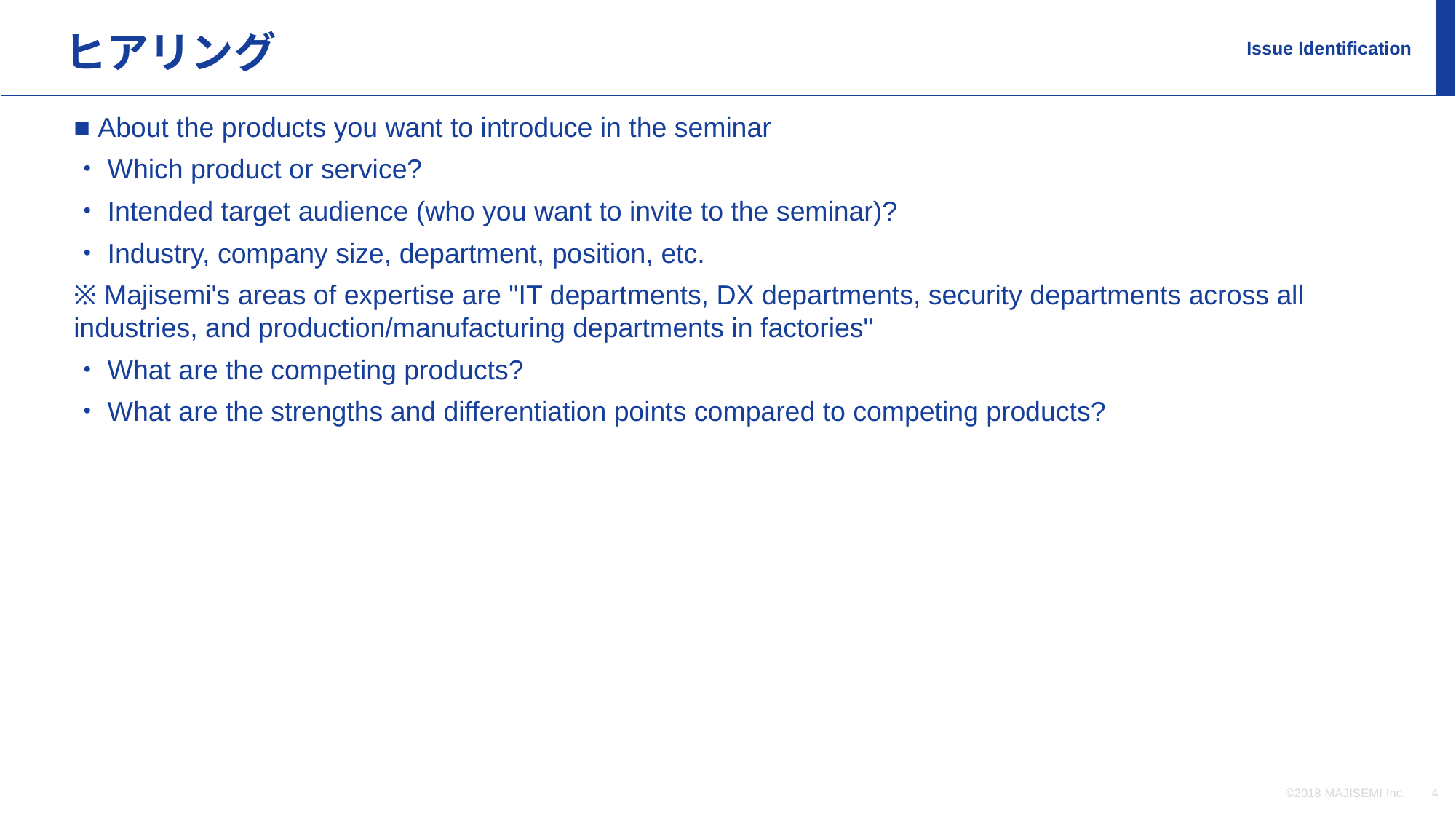

ヒアリング
Issue Identification
■ About the products you want to introduce in the seminar
・Which product or service?
・Intended target audience (who you want to invite to the seminar)?
・Industry, company size, department, position, etc.
※ Majisemi's areas of expertise are "IT departments, DX departments, security departments across all industries, and production/manufacturing departments in factories"
・What are the competing products?
・What are the strengths and differentiation points compared to competing products?
©2018 MAJISEMI Inc.
4